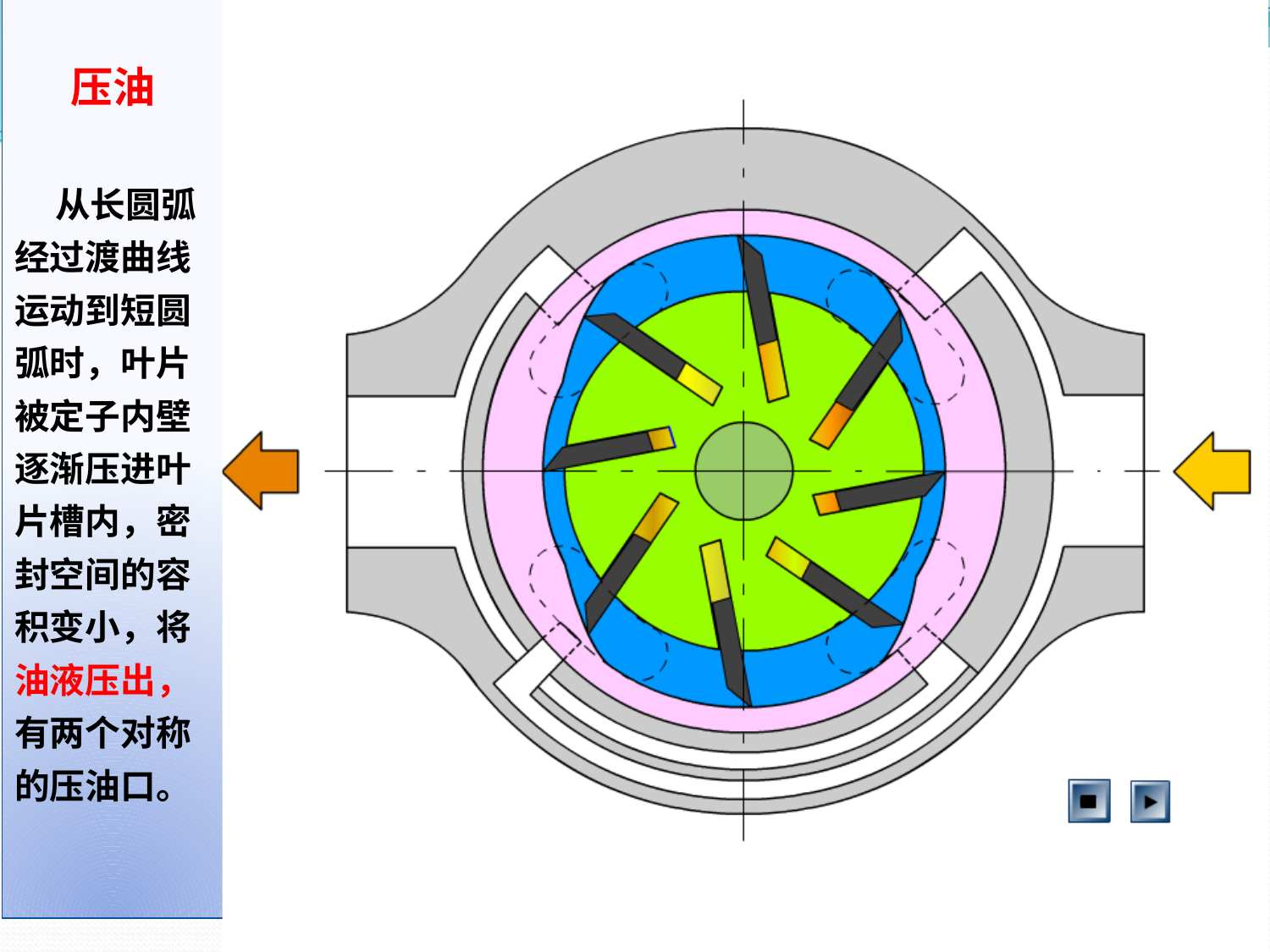

压油

    从长圆弧经过渡曲线运动到短圆弧时，叶片被定子内壁逐渐压进叶片槽内，密封空间的容积变小，将油液压出，有两个对称的压油口。

15